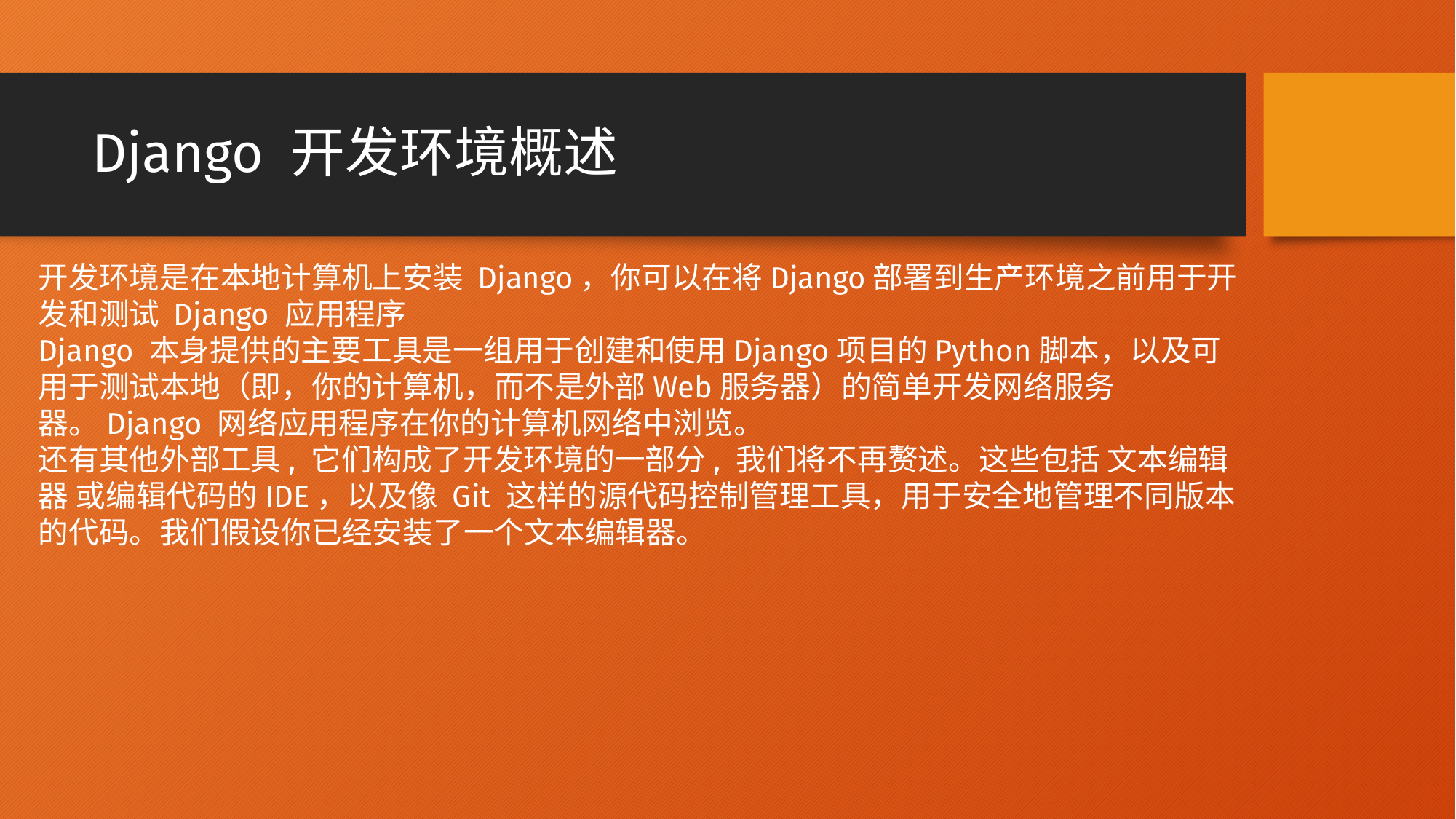

# Django 开发环境概述
开发环境是在本地计算机上安装 Django，你可以在将Django部署到生产环境之前用于开发和测试 Django 应用程序
Django 本身提供的主要工具是一组用于创建和使用Django项目的Python脚本，以及可用于测试本地（即，你的计算机，而不是外部Web服务器）的简单开发网络服务器。Django 网络应用程序在你的计算机网络中浏览。
还有其他外部工具, 它们构成了开发环境的一部分, 我们将不再赘述。这些包括 文本编辑器 或编辑代码的IDE，以及像 Git 这样的源代码控制管理工具，用于安全地管理不同版本的代码。我们假设你已经安装了一个文本编辑器。